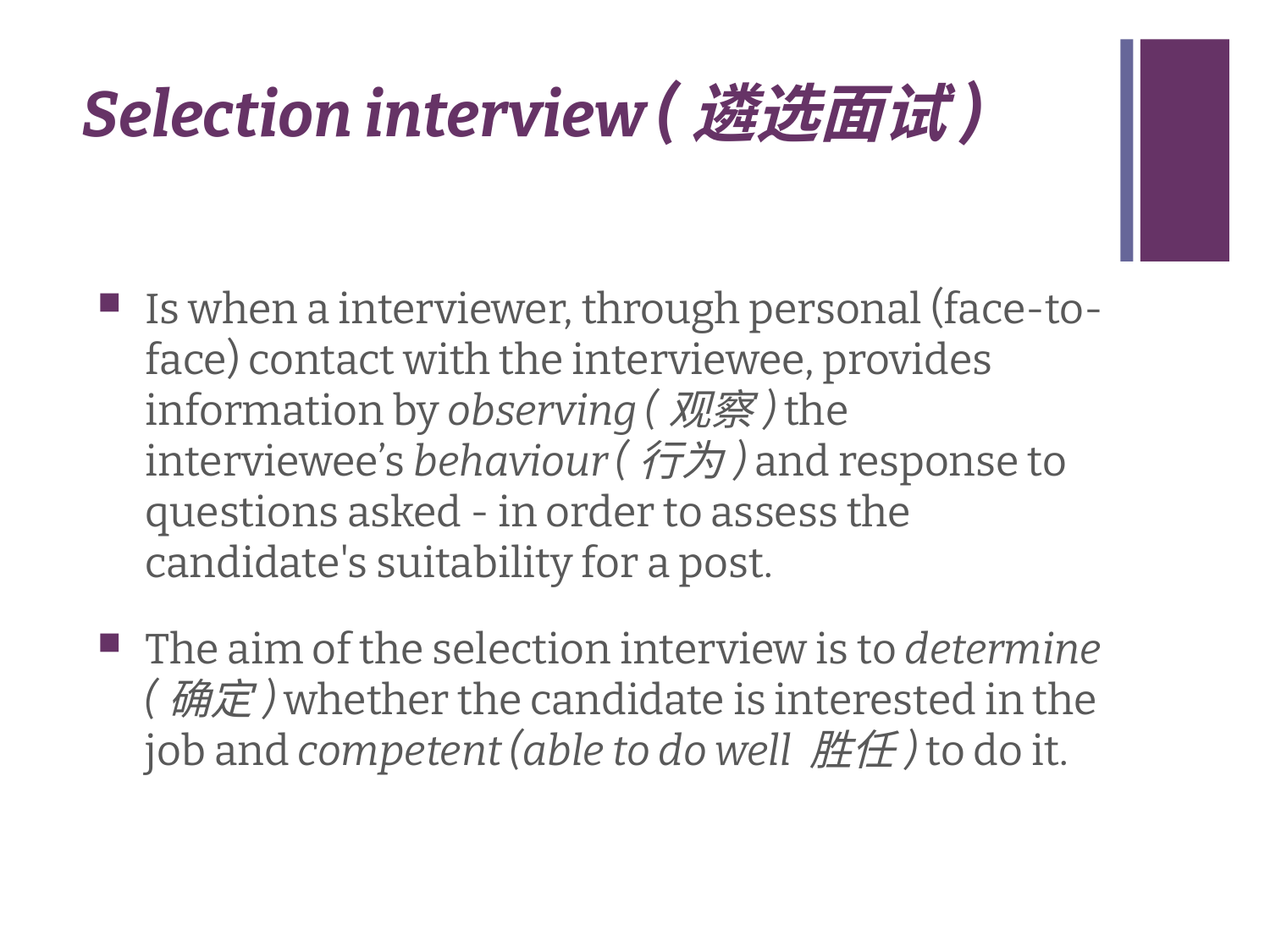

# Selection interview (遴选面试)
Is when a interviewer, through personal (face-to-face) contact with the interviewee, provides information by observing (观察) the interviewee’s behaviour (行为) and response to questions asked - in order to assess the candidate's suitability for a post.
The aim of the selection interview is to determine (确定) whether the candidate is interested in the job and competent (able to do well 胜任) to do it.